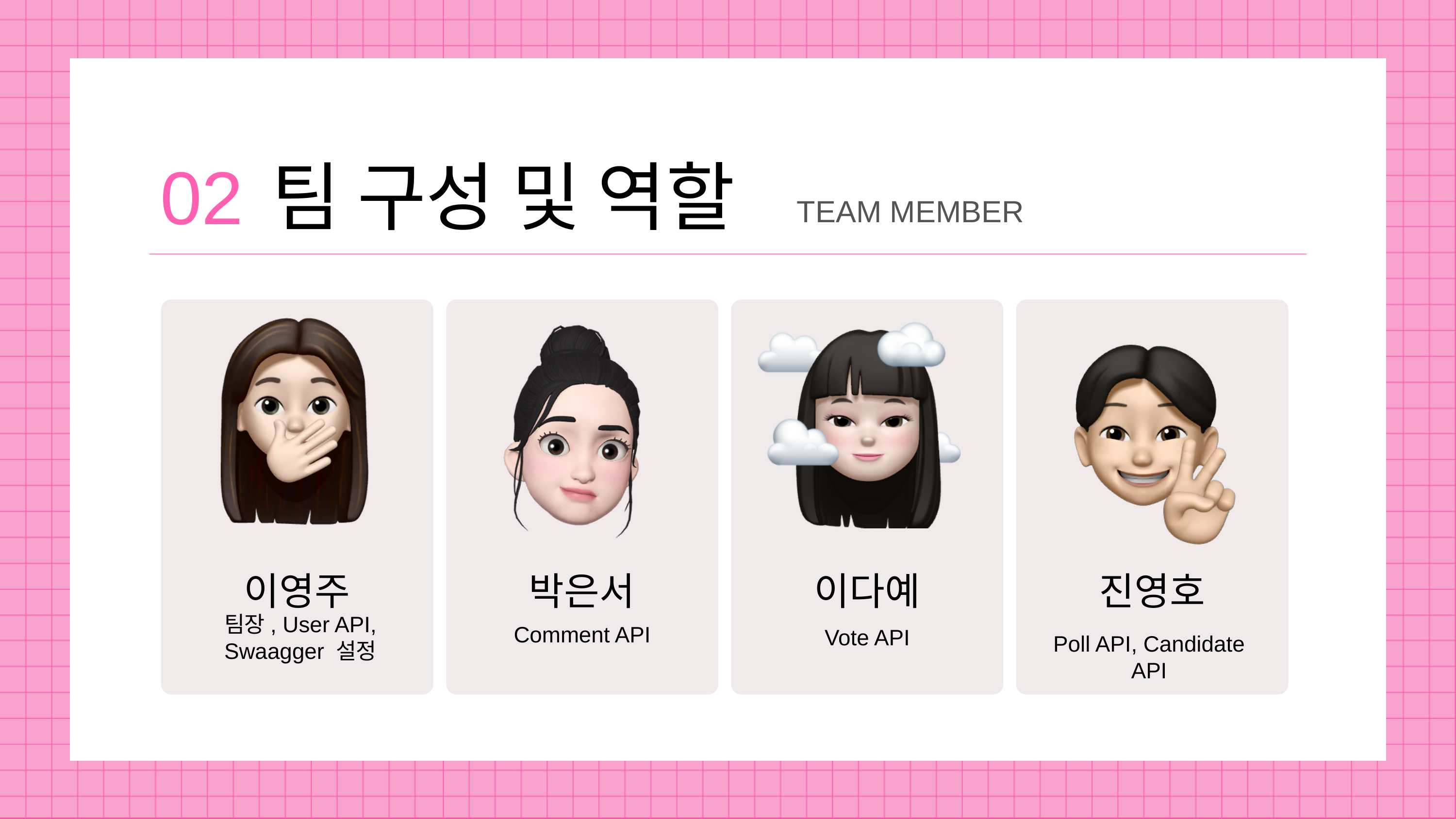

02
팀 구성 및 역할
TEAM MEMBER

이영주
박은서
이다예
진영호
팀장, User API, Swaagger 설정
Comment API
Vote API
Poll API, Candidate API